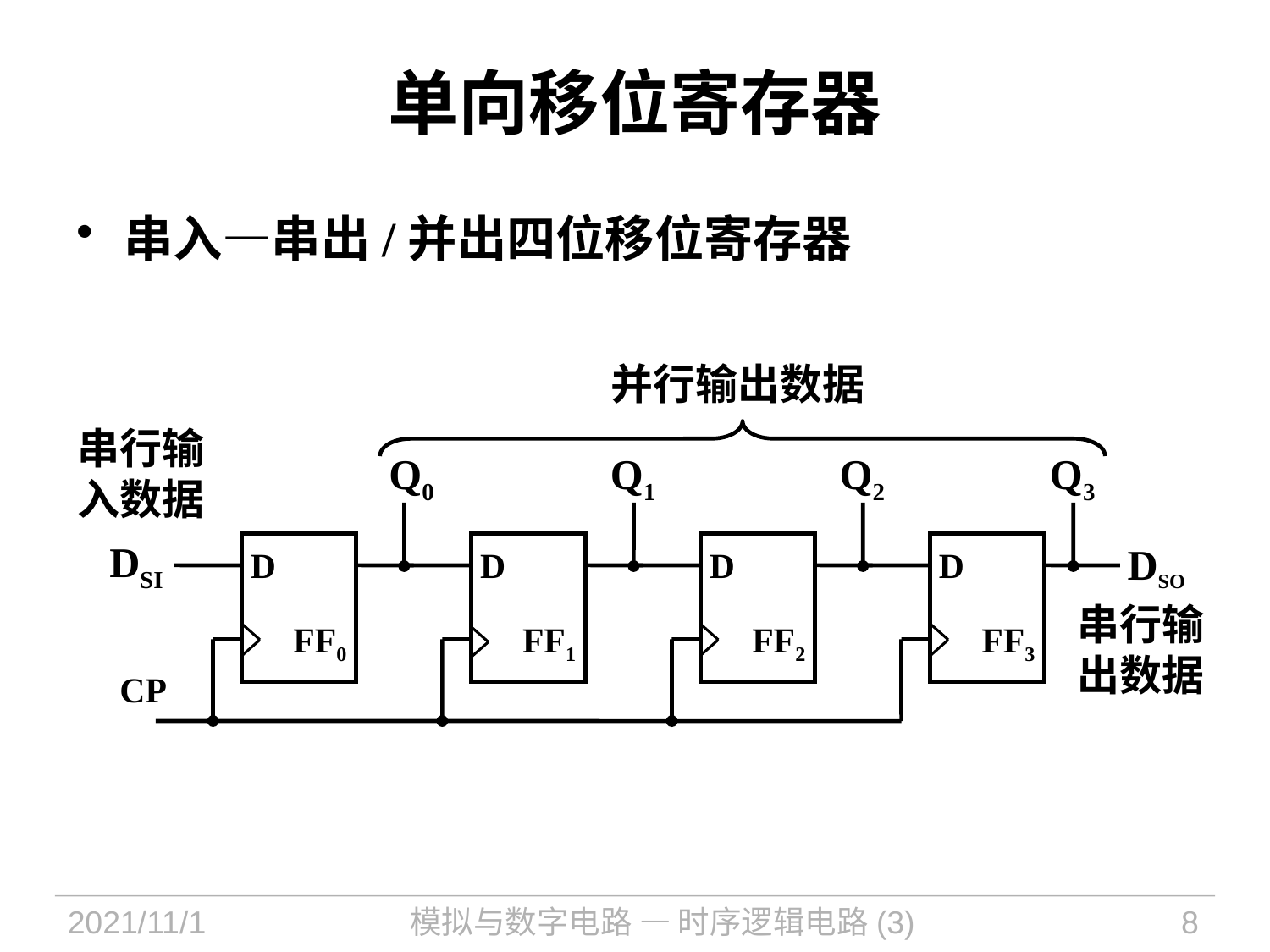

# 单向移位寄存器

串入—串出/并出四位移位寄存器
并行输出数据
串行输入数据
Q0
Q1
Q2
Q3

DSO
DSI

D
D
D
D

串行输出数据
FF0
FF1
FF2
FF3

CP

2021/11/1
模拟与数字电路 — 时序逻辑电路(3)
8